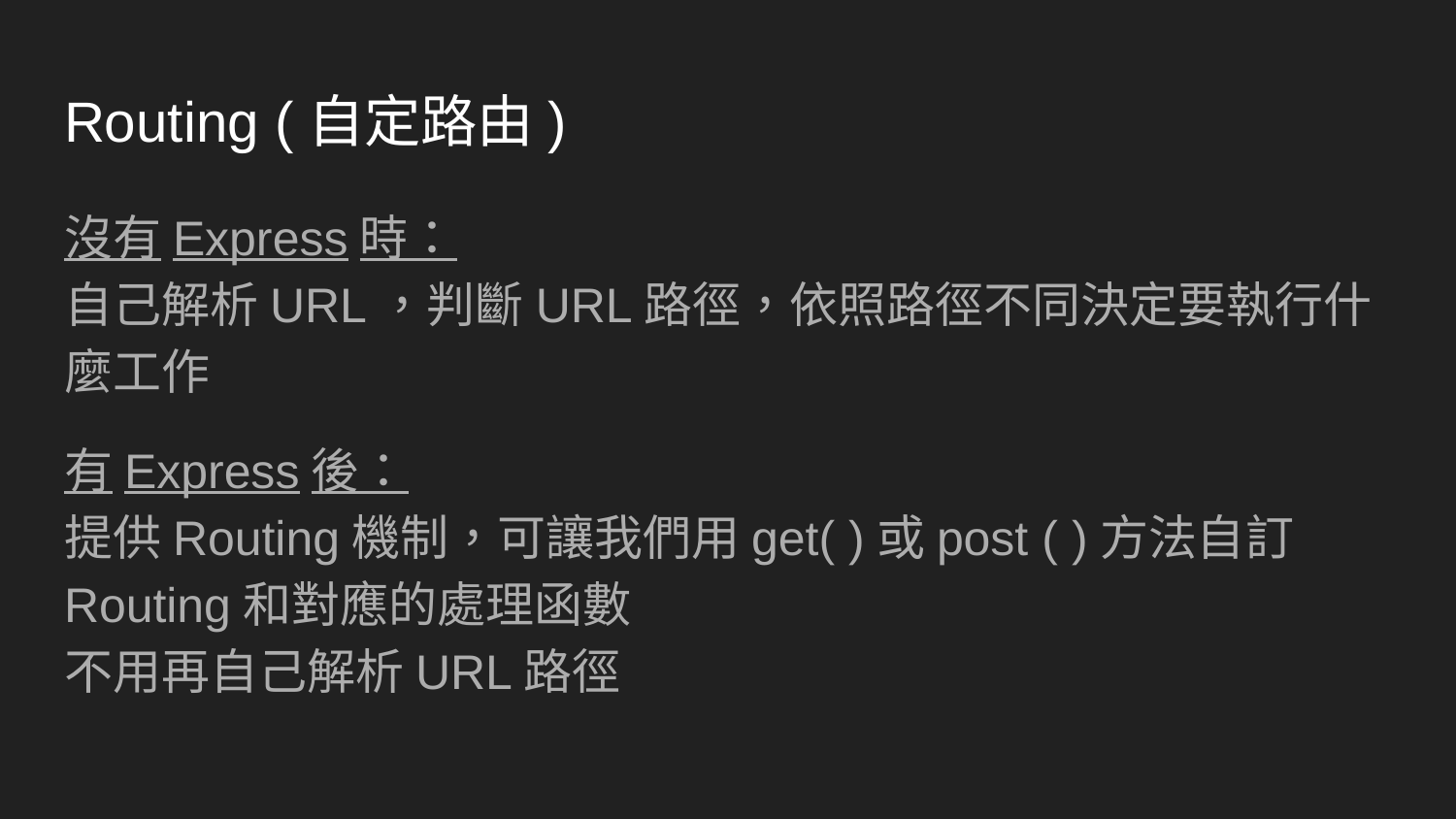

# Routing (自定路由)
沒有Express時：
自己解析URL，判斷URL路徑，依照路徑不同決定要執行什麼工作
有Express後：
提供Routing機制，可讓我們用get( )或post ( )方法自訂Routing和對應的處理函數
不用再自己解析URL路徑